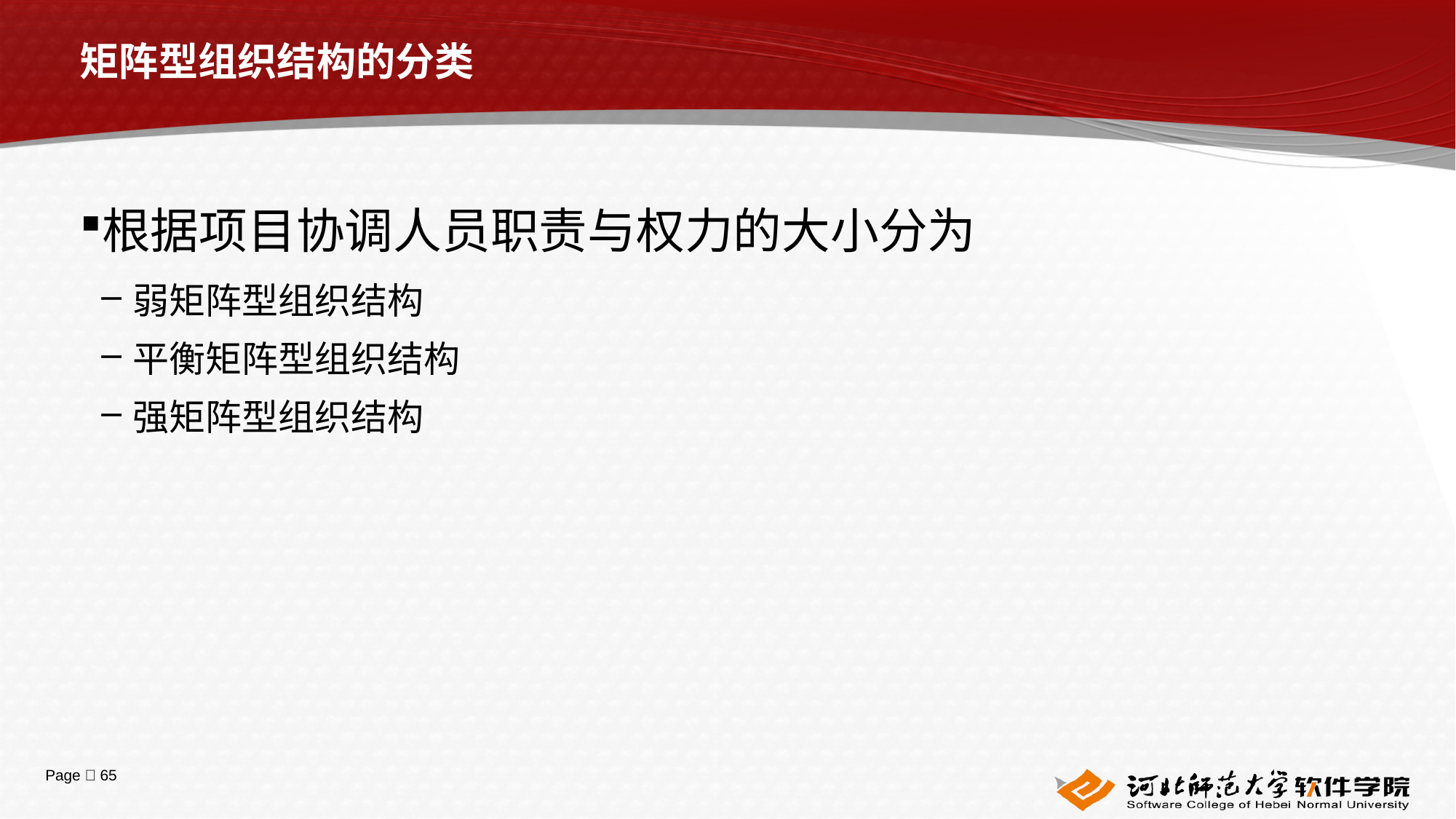

矩阵型组织结构的分类
根据项目协调人员职责与权力的大小分为
弱矩阵型组织结构
平衡矩阵型组织结构
强矩阵型组织结构